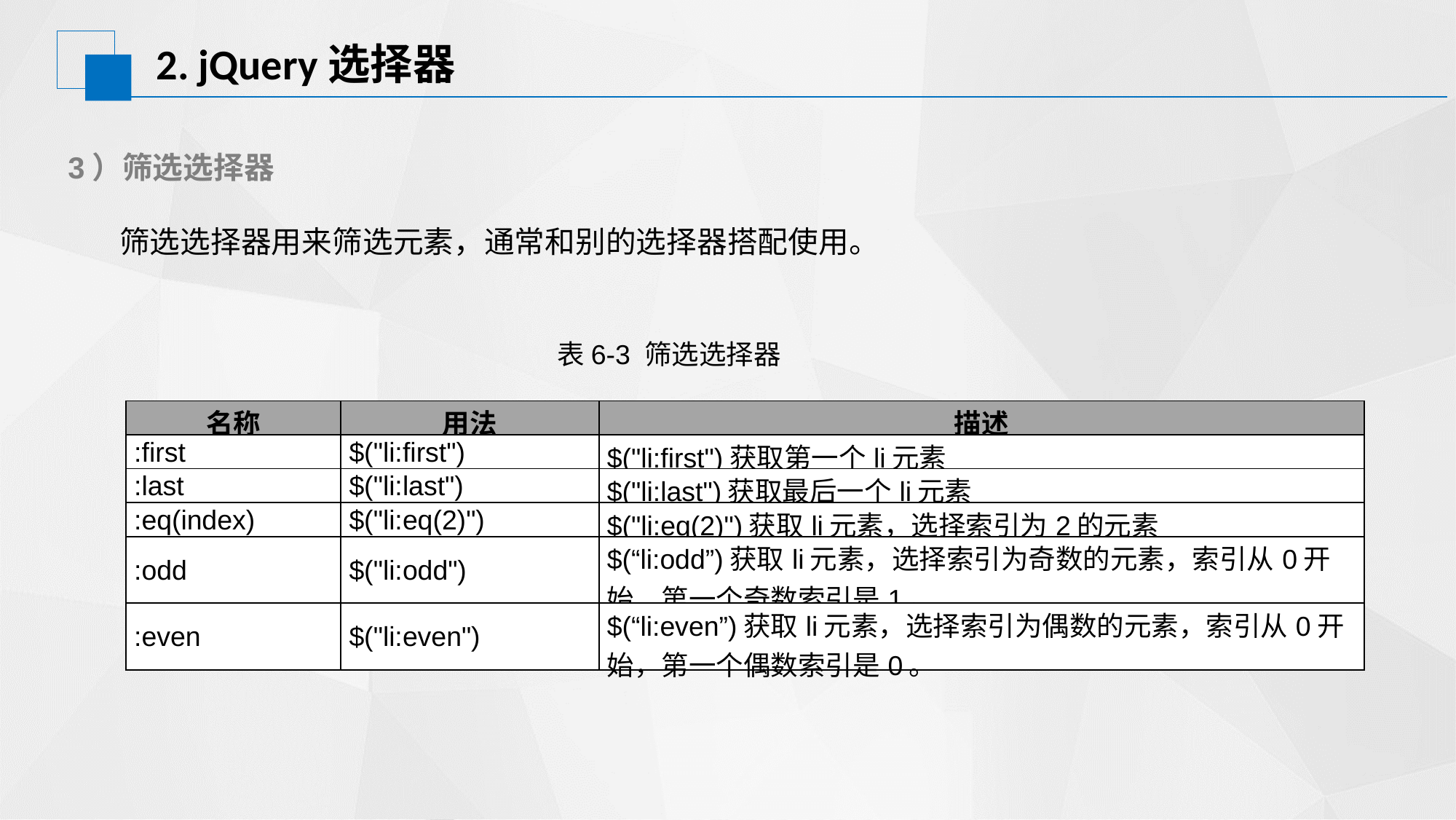

2. jQuery选择器
3）筛选选择器
筛选选择器用来筛选元素，通常和别的选择器搭配使用。
表6-3 筛选选择器
| 名称 | 用法 | 描述 |
| --- | --- | --- |
| :first | $("li:first") | $("li:first")获取第一个li元素 |
| :last | $("li:last") | $("li:last")获取最后一个li元素 |
| :eq(index) | $("li:eq(2)") | $("li:eq(2)")获取li元素，选择索引为2的元素 |
| :odd | $("li:odd") | $(“li:odd”)获取li元素，选择索引为奇数的元素，索引从0开始，第一个奇数索引是1。 |
| :even | $("li:even") | $(“li:even”)获取li元素，选择索引为偶数的元素，索引从0开始，第一个偶数索引是0。 |